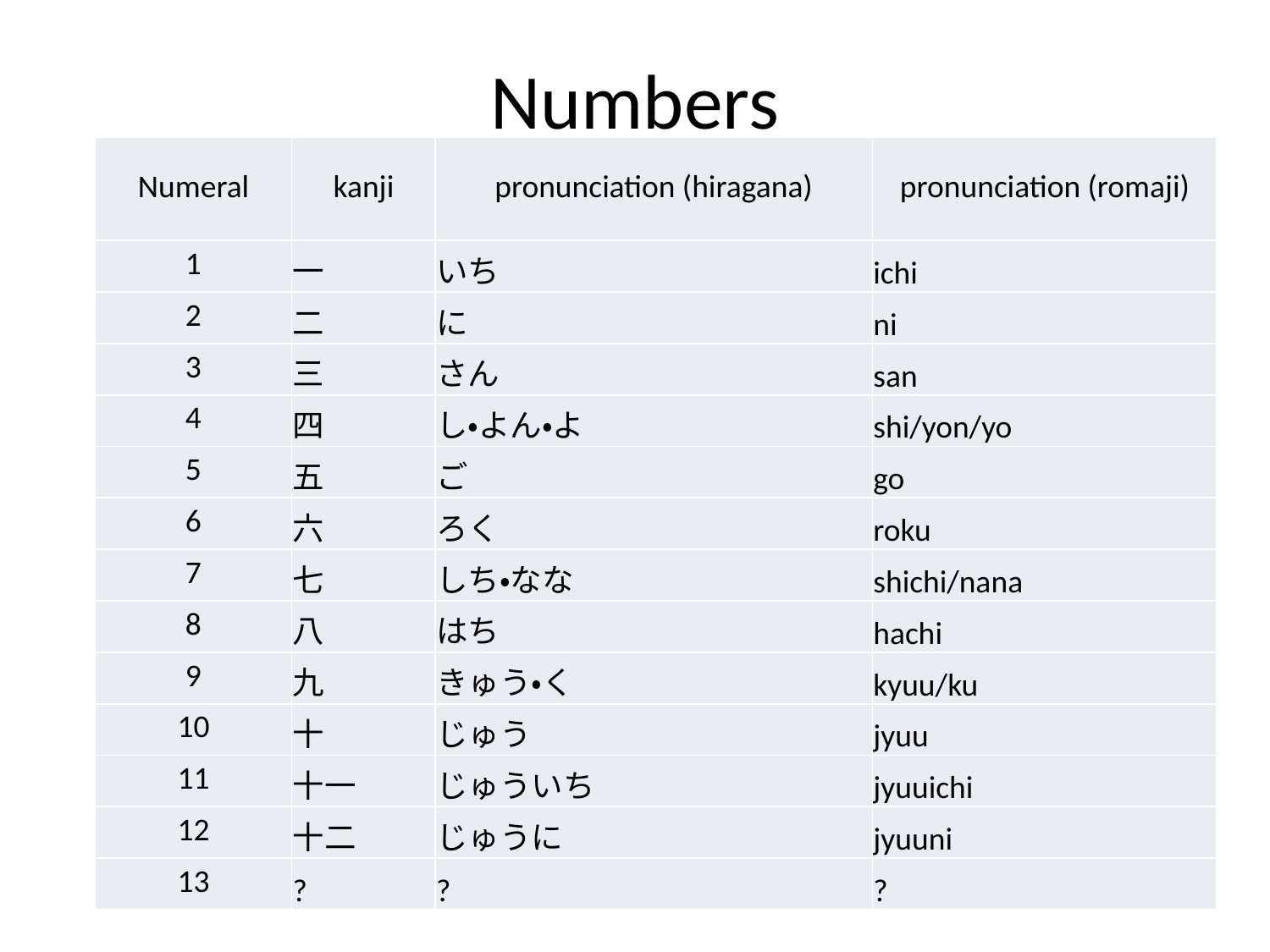

# Numbers
| Numeral | kanji | pronunciation (hiragana) | pronunciation (romaji) |
| --- | --- | --- | --- |
| 1 | 一 | いち | ichi |
| 2 | 二 | に | ni |
| 3 | 三 | さん | san |
| 4 | 四 | し・よん・よ | shi/yon/yo |
| 5 | 五 | ご | go |
| 6 | 六 | ろく | roku |
| 7 | 七 | しち・なな | shichi/nana |
| 8 | 八 | はち | hachi |
| 9 | 九 | きゅう・く | kyuu/ku |
| 10 | 十 | じゅう | jyuu |
| 11 | 十一 | じゅういち | jyuuichi |
| 12 | 十二 | じゅうに | jyuuni |
| 13 | ? | ? | ? |